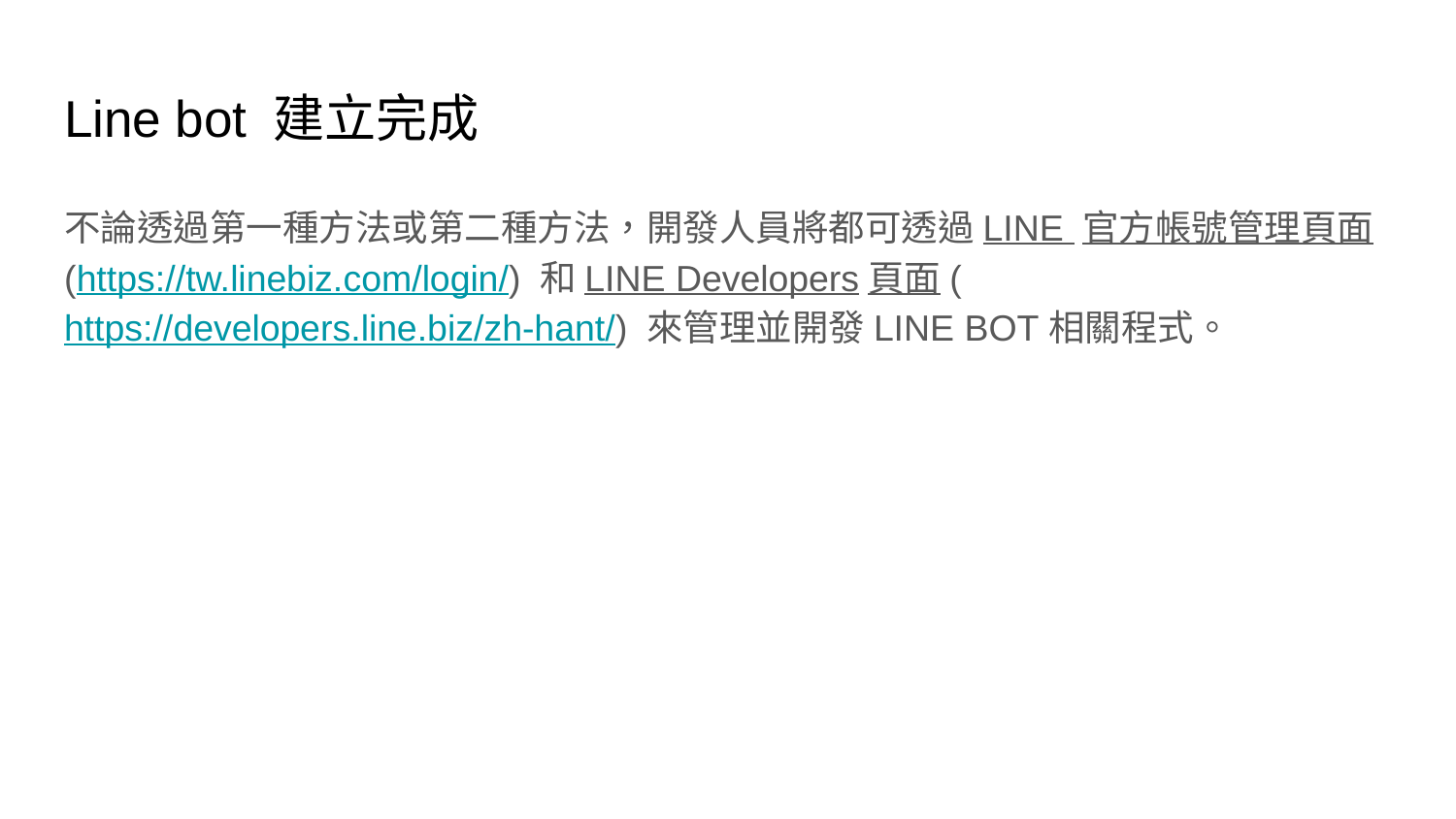

# Line bot 建立完成
不論透過第一種方法或第二種方法，開發人員將都可透過LINE 官方帳號管理頁面(https://tw.linebiz.com/login/) 和LINE Developers頁面(https://developers.line.biz/zh-hant/) 來管理並開發LINE BOT相關程式。